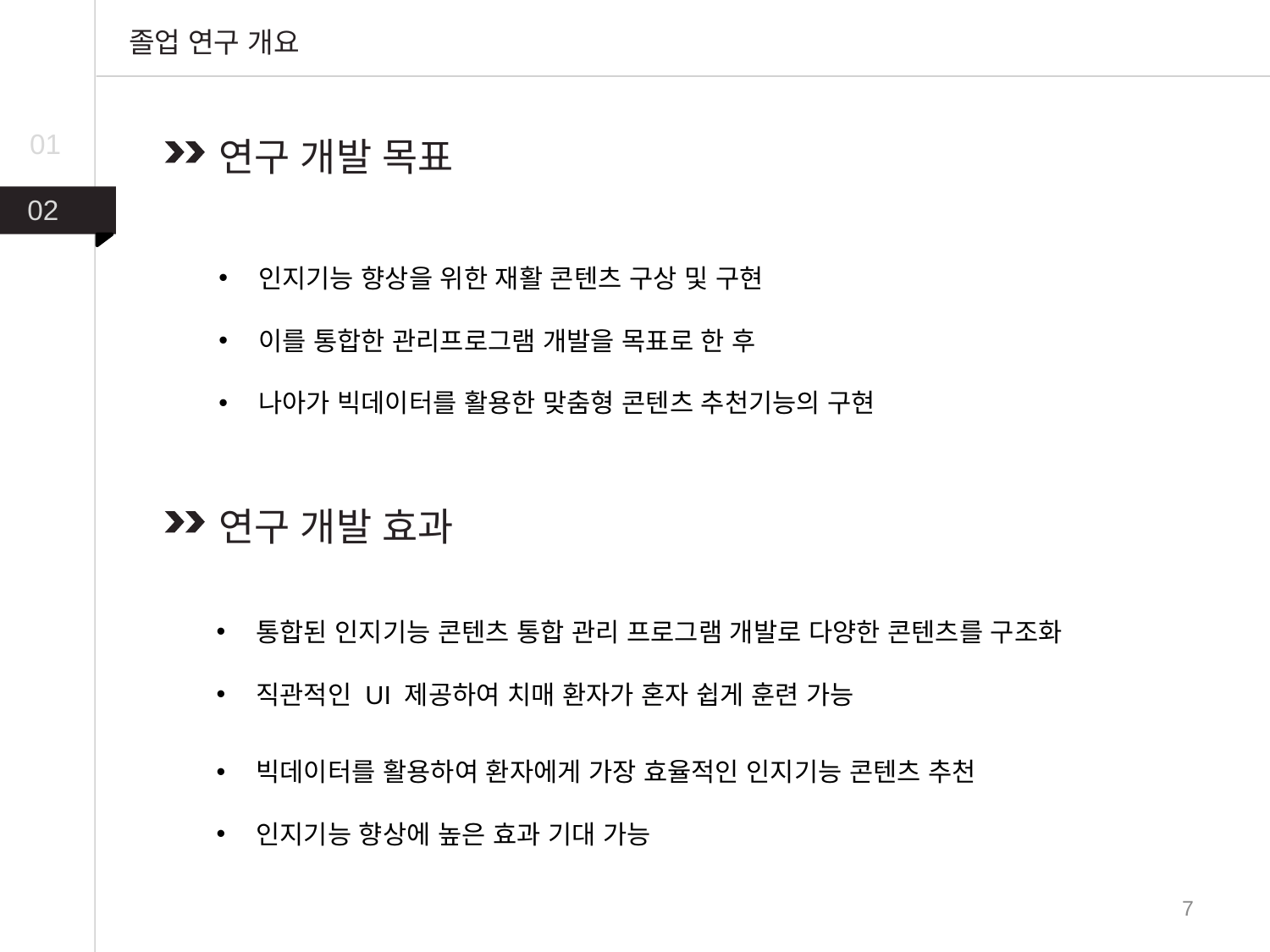

졸업 연구 개요
01
연구 개발 목표

02

인지기능 향상을 위한 재활 콘텐츠 구상 및 구현
이를 통합한 관리프로그램 개발을 목표로 한 후
나아가 빅데이터를 활용한 맞춤형 콘텐츠 추천기능의 구현

연구 개발 효과

통합된 인지기능 콘텐츠 통합 관리 프로그램 개발로 다양한 콘텐츠를 구조화
직관적인 UI 제공하여 치매 환자가 혼자 쉽게 훈련 가능
빅데이터를 활용하여 환자에게 가장 효율적인 인지기능 콘텐츠 추천
인지기능 향상에 높은 효과 기대 가능
7